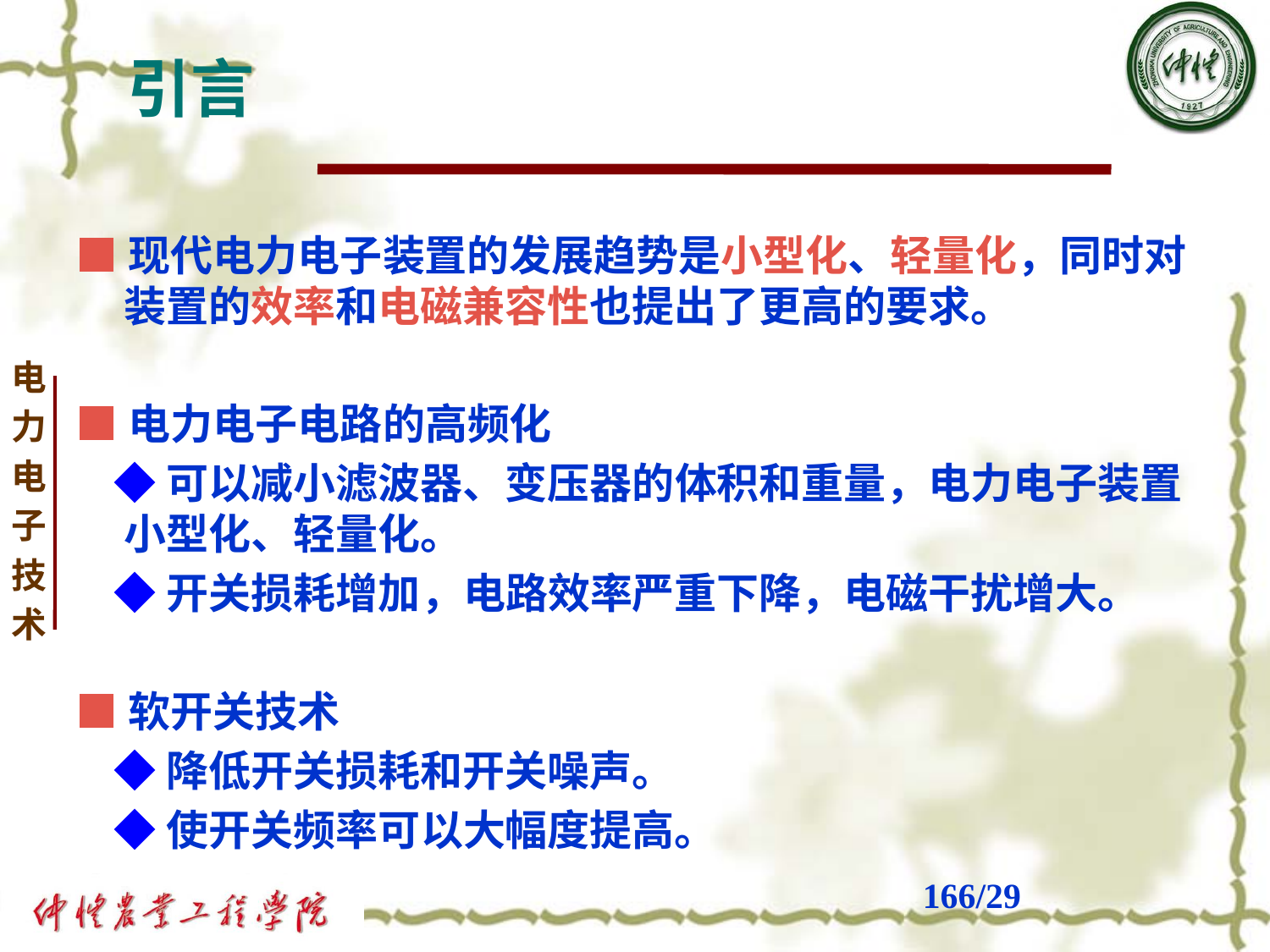

引言
■现代电力电子装置的发展趋势是小型化、轻量化，同时对装置的效率和电磁兼容性也提出了更高的要求。

■电力电子电路的高频化
    ◆可以减小滤波器、变压器的体积和重量，电力电子装置小型化、轻量化。
    ◆开关损耗增加，电路效率严重下降，电磁干扰增大。

■软开关技术
    ◆降低开关损耗和开关噪声。
    ◆使开关频率可以大幅度提高。

# 166/29